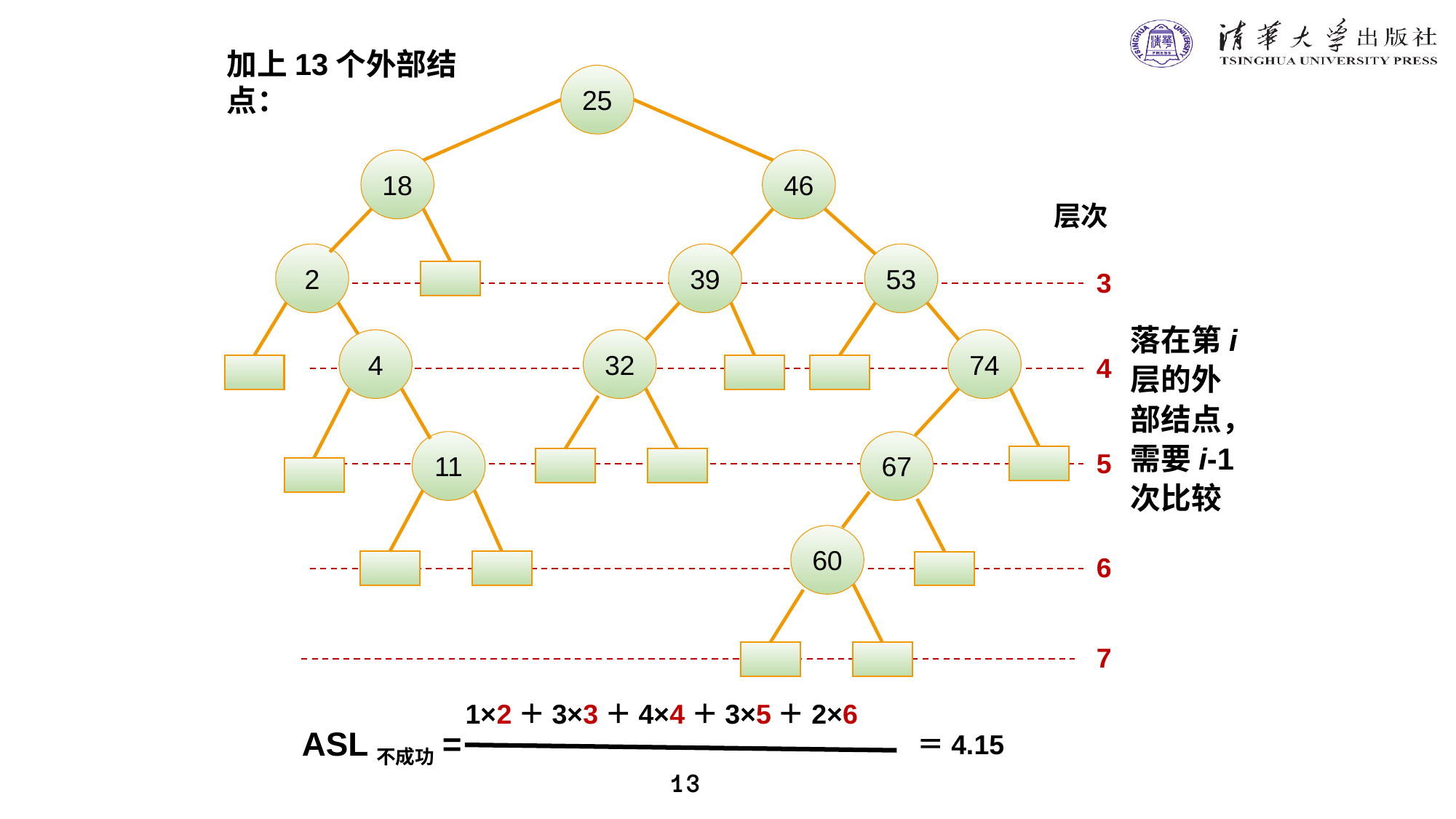

加上13个外部结点：
25
18
46

2
39
53

4
32
74

11
67

60

层次
3
4
5
6
7
落在第i层的外部结点，需要i-1次比较
1×2＋3×3＋4×4＋3×5＋2×6
ASL不成功=
＝4.15

13